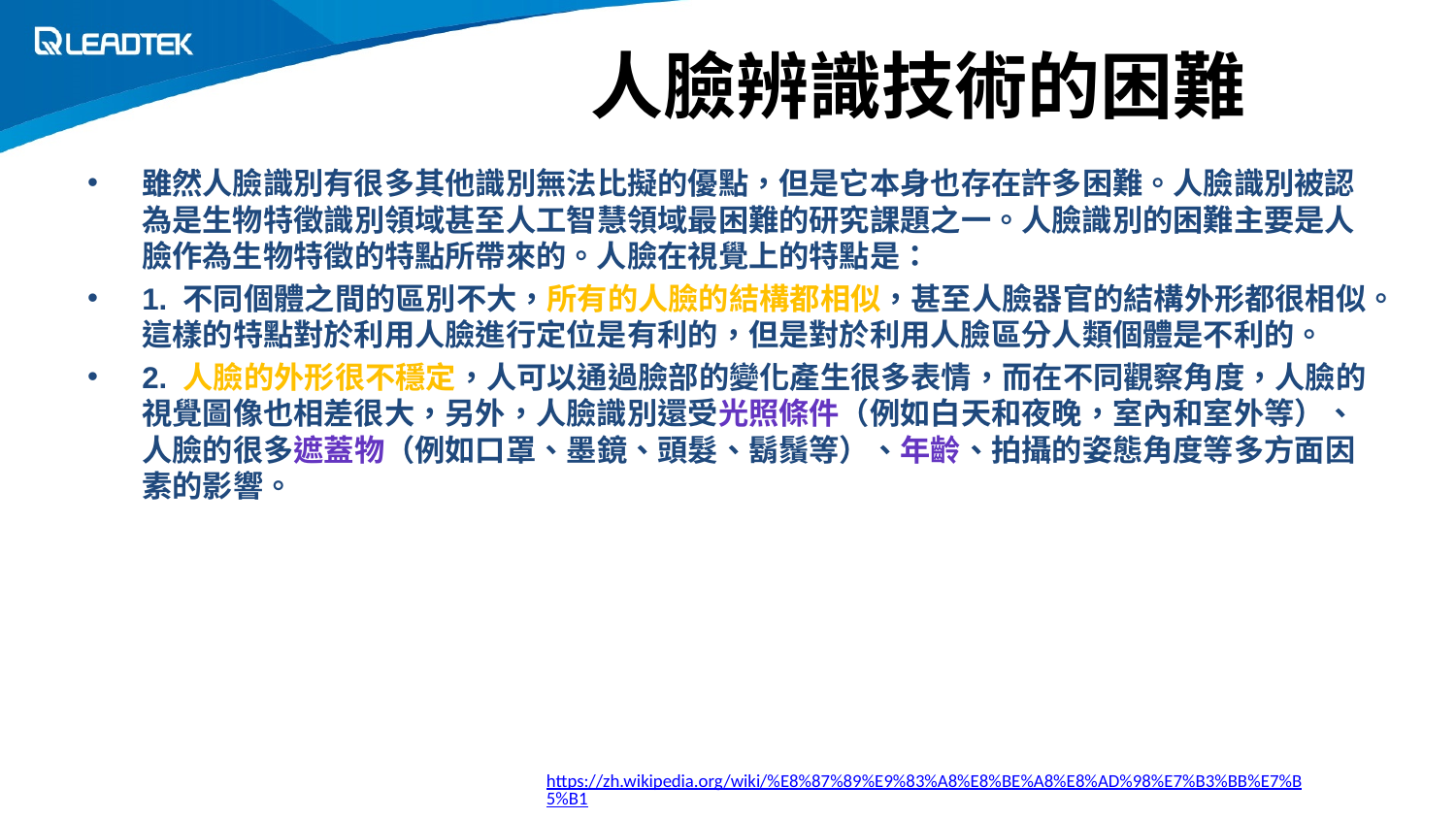

# 人臉辨識技術的困難
雖然人臉識別有很多其他識別無法比擬的優點，但是它本身也存在許多困難。人臉識別被認為是生物特徵識別領域甚至人工智慧領域最困難的研究課題之一。人臉識別的困難主要是人臉作為生物特徵的特點所帶來的。人臉在視覺上的特點是：
1. 不同個體之間的區別不大，所有的人臉的結構都相似，甚至人臉器官的結構外形都很相似。這樣的特點對於利用人臉進行定位是有利的，但是對於利用人臉區分人類個體是不利的。
2. 人臉的外形很不穩定，人可以通過臉部的變化產生很多表情，而在不同觀察角度，人臉的視覺圖像也相差很大，另外，人臉識別還受光照條件（例如白天和夜晚，室內和室外等）、人臉的很多遮蓋物（例如口罩、墨鏡、頭髮、鬍鬚等）、年齡、拍攝的姿態角度等多方面因素的影響。

https://zh.wikipedia.org/wiki/%E8%87%89%E9%83%A8%E8%BE%A8%E8%AD%98%E7%B3%BB%E7%B5%B1